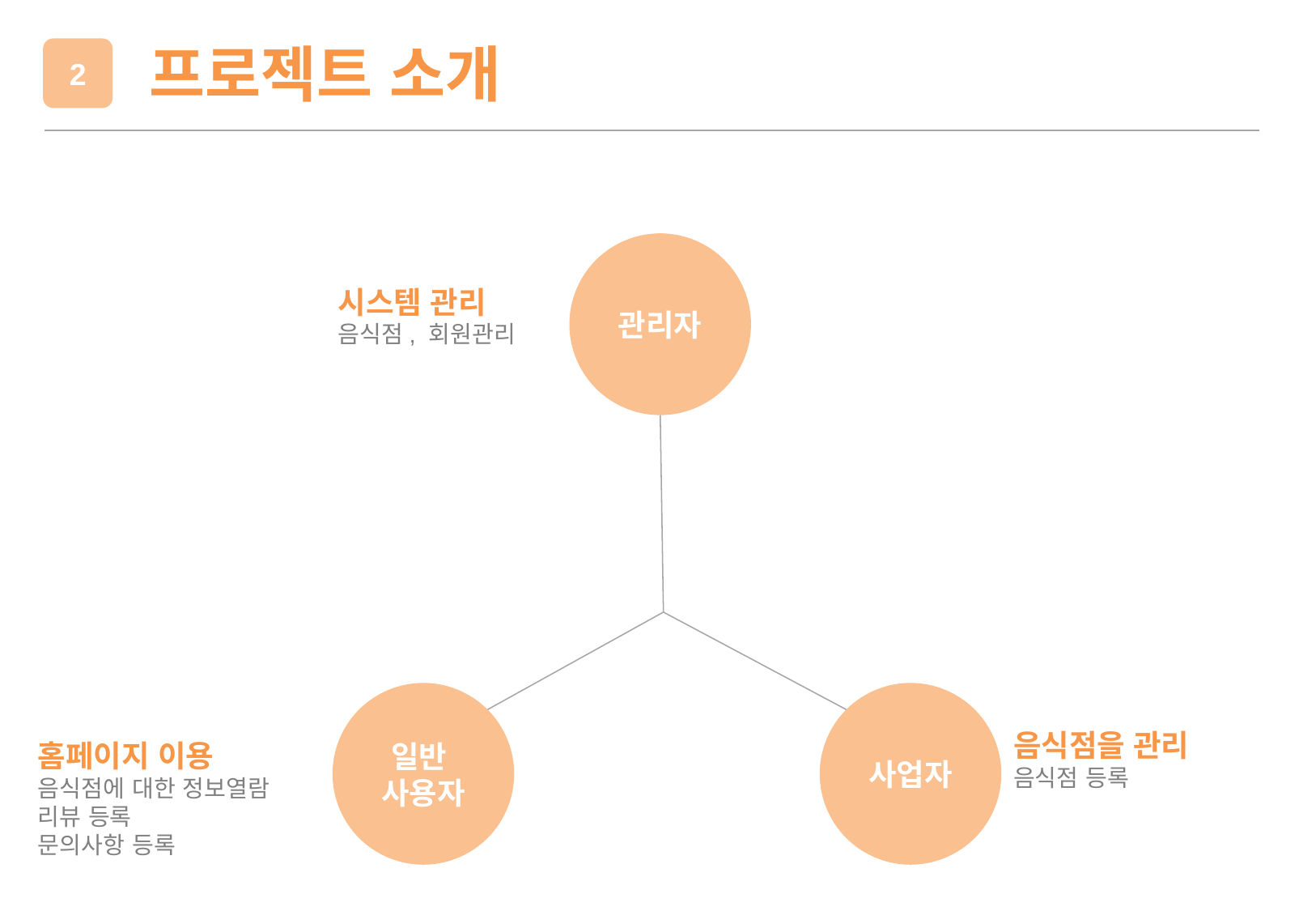

프로젝트 소개
2
관리자
시스템 관리
음식점, 회원관리
일반
사용자
사업자
음식점을 관리
음식점 등록
홈페이지 이용
음식점에 대한 정보열람
리뷰 등록
문의사항 등록